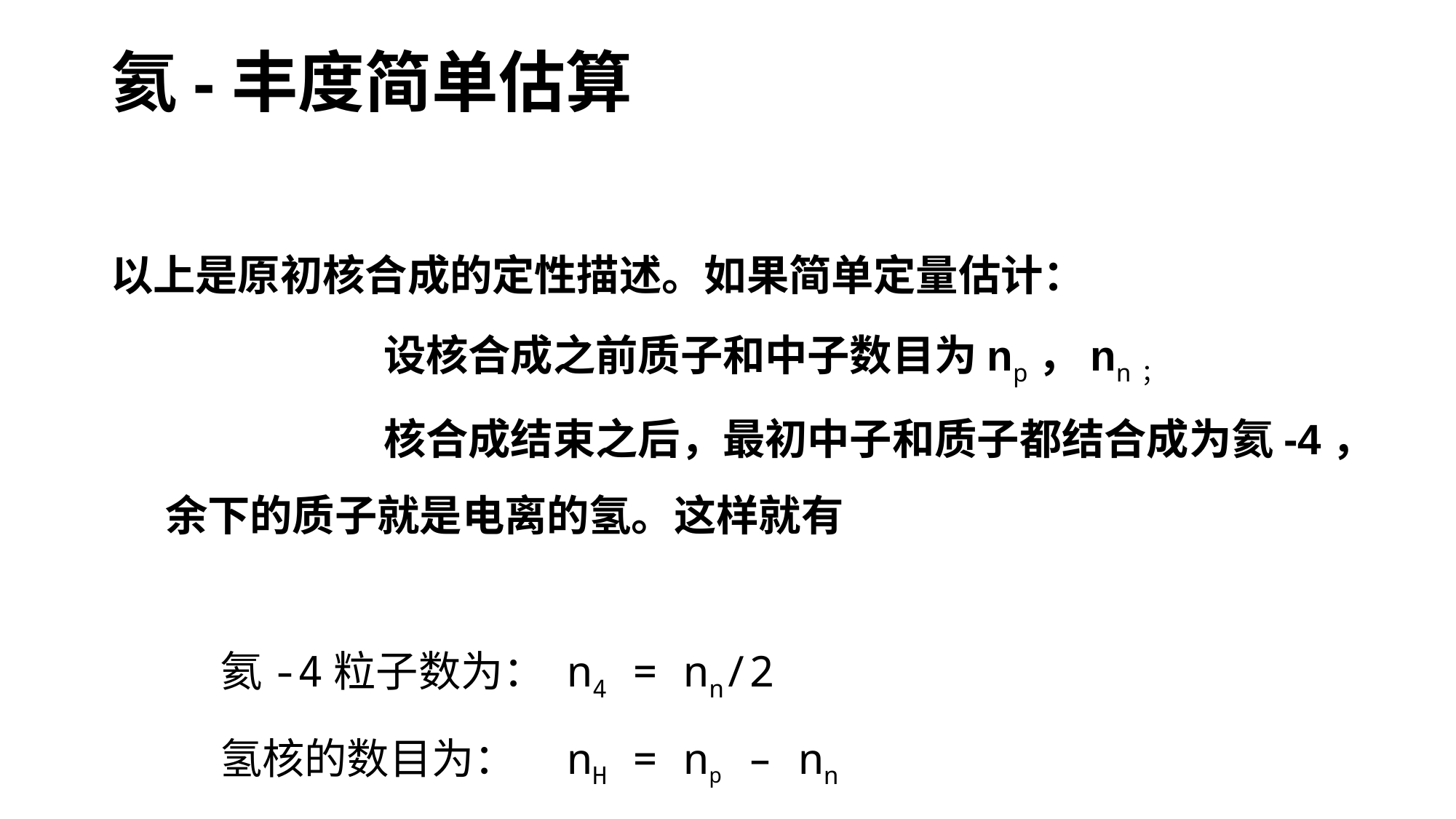

氦-丰度简单估算
以上是原初核合成的定性描述。如果简单定量估计：
		设核合成之前质子和中子数目为np，nn；
		核合成结束之后，最初中子和质子都结合成为氦-4，余下的质子就是电离的氢。这样就有

	氦-4粒子数为：	 n4 = nn/2
	氢核的数目为： 	 nH = np – nn